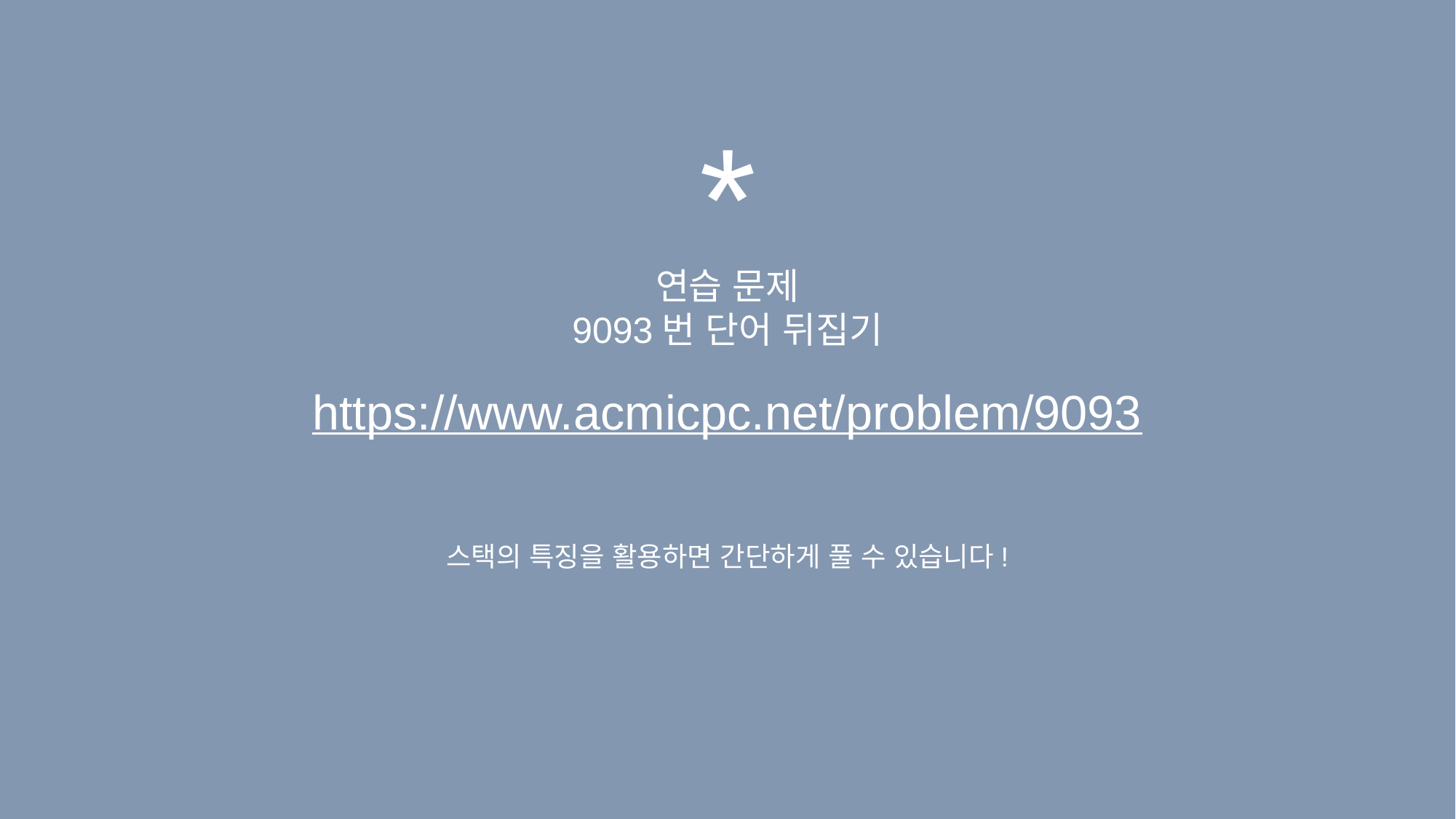

*
연습 문제
9093번 단어 뒤집기

https://www.acmicpc.net/problem/9093
스택의 특징을 활용하면 간단하게 풀 수 있습니다!